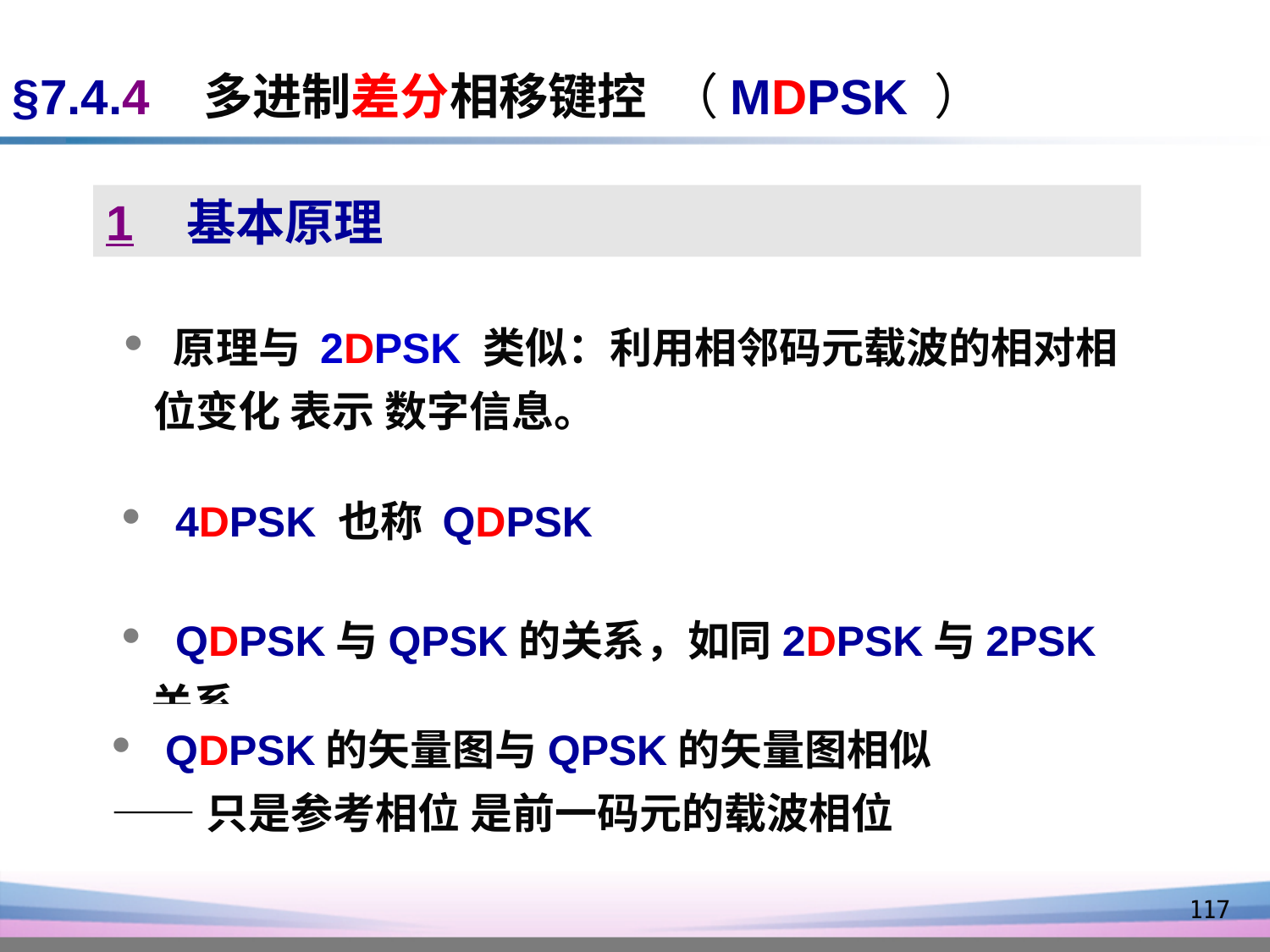

§7.4.4   多进制差分相移键控  （MDPSK ）
1   基本原理
 原理与 2DPSK 类似：利用相邻码元载波的相对相位变化 表示 数字信息。
  4DPSK 也称 QDPSK
  QDPSK与QPSK的关系，如同2DPSK与2PSK关系
  QDPSK的矢量图与QPSK的矢量图相似
——只是参考相位 是前一码元的载波相位
117